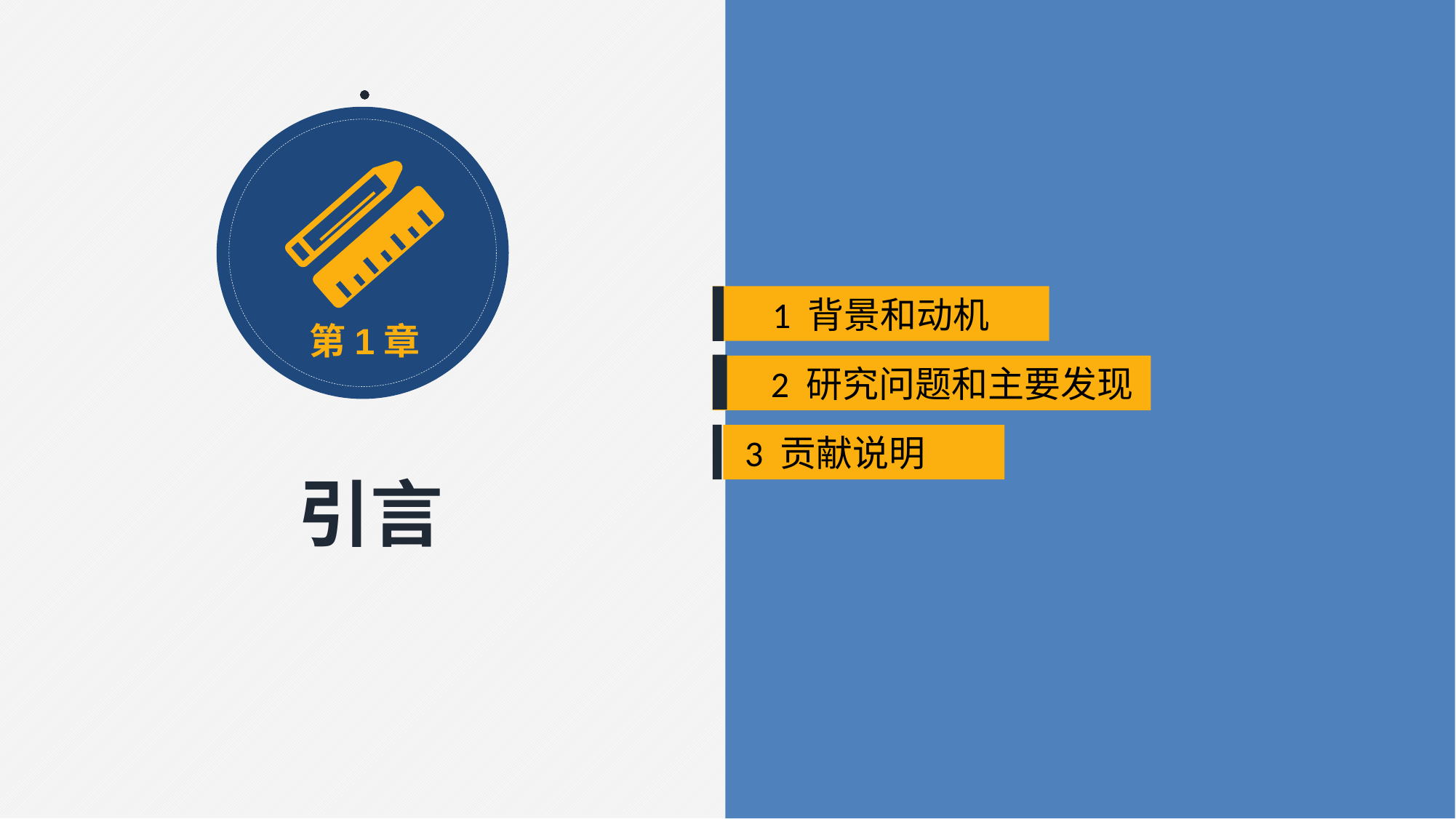

1 背景和动机

第1章

     2 研究问题和主要发现

 3 贡献说明
   引言